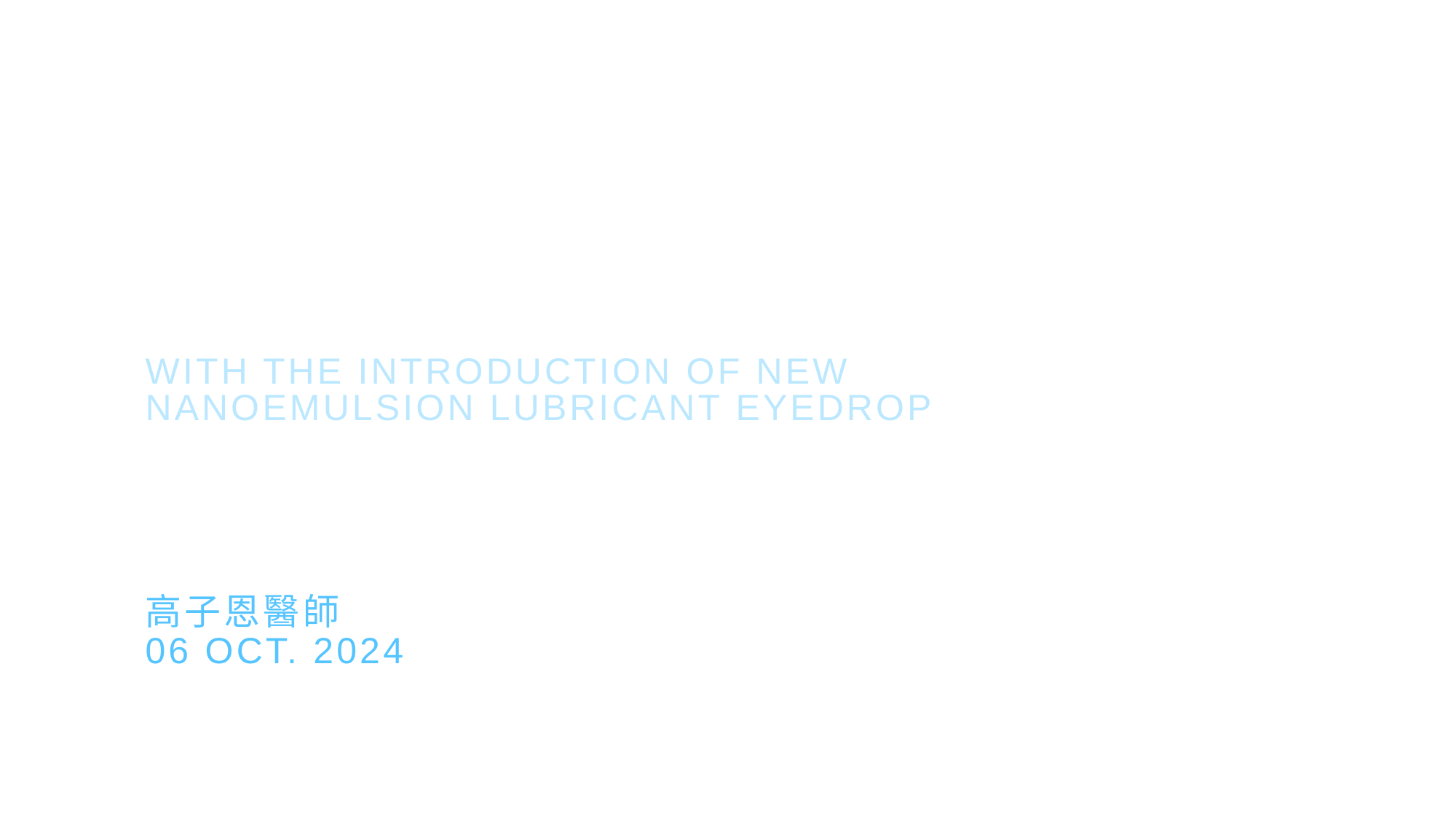

# Dry Eye Management
With the Introduction of New
Nanoemulsion Lubricant Eyedrop
高子恩醫師
06 Oct. 2024